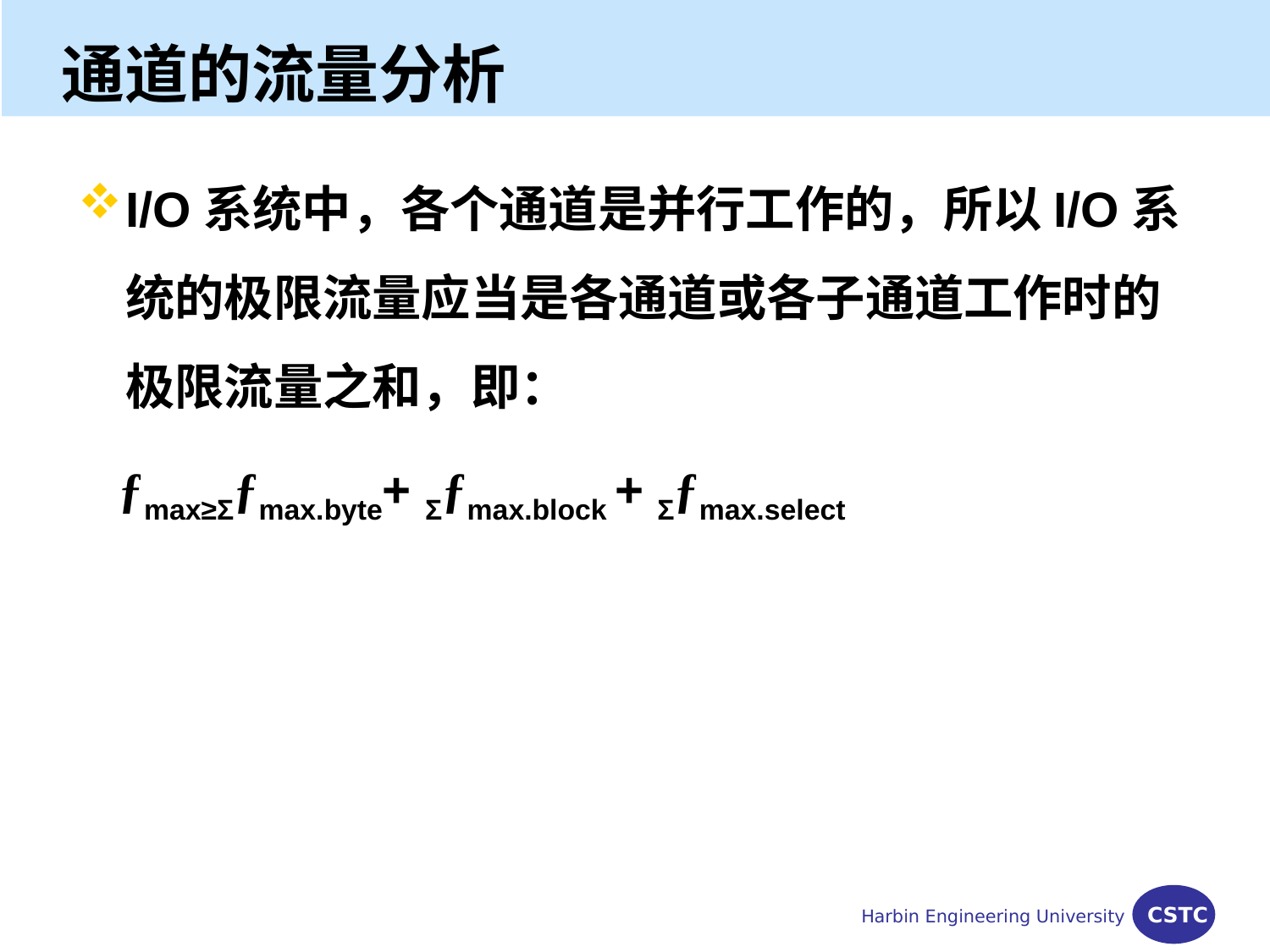

#
通道的流量分析
I/O系统中，各个通道是并行工作的，所以I/O系统的极限流量应当是各通道或各子通道工作时的极限流量之和，即：
   ƒmax≥Σƒmax.byte+ Σƒmax.block + Σƒmax.select

Harbin Engineering University